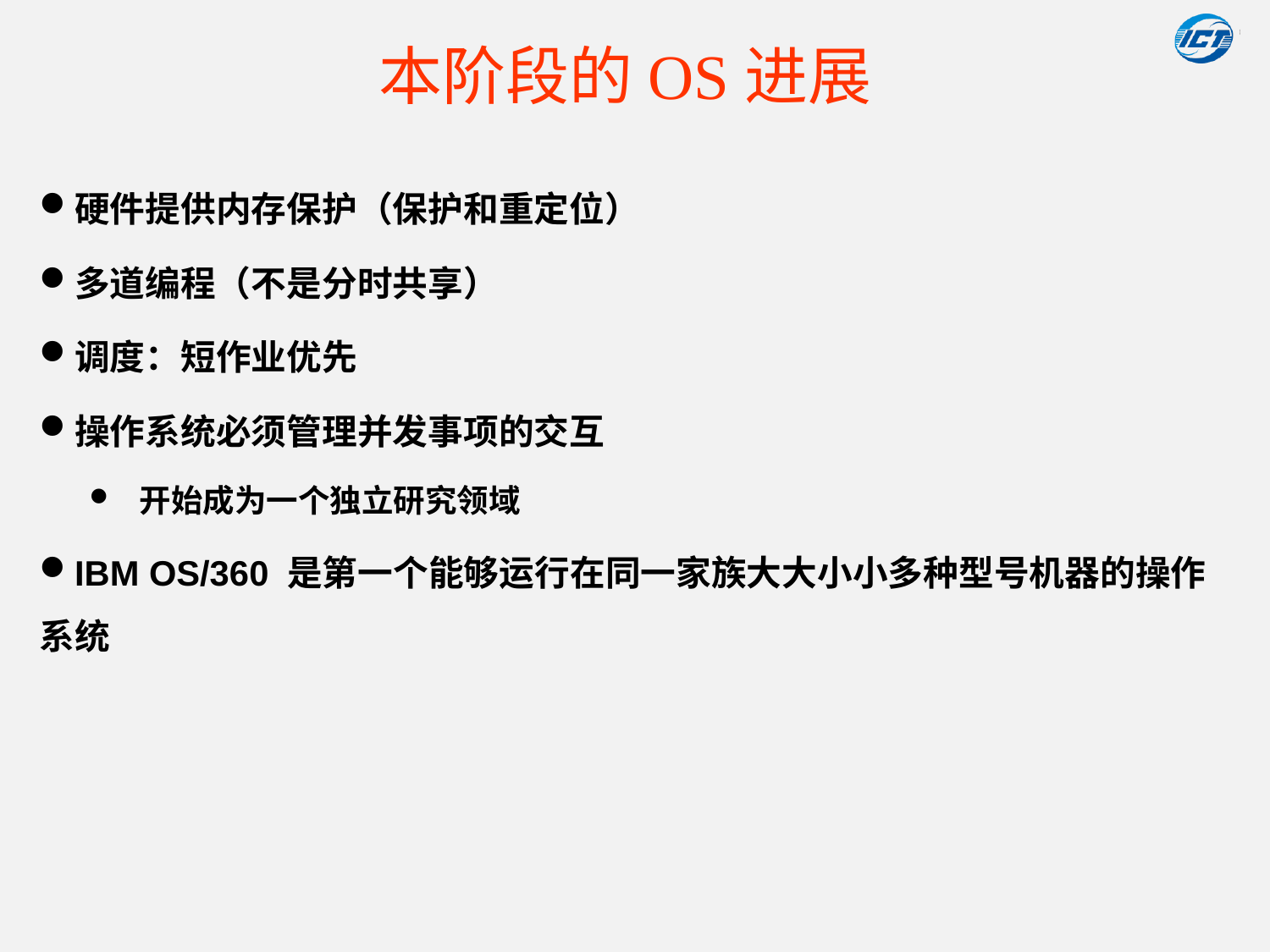

# 本阶段的OS进展
硬件提供内存保护（保护和重定位）
多道编程（不是分时共享）
调度：短作业优先
操作系统必须管理并发事项的交互
开始成为一个独立研究领域
IBM OS/360 是第一个能够运行在同一家族大大小小多种型号机器的操作系统